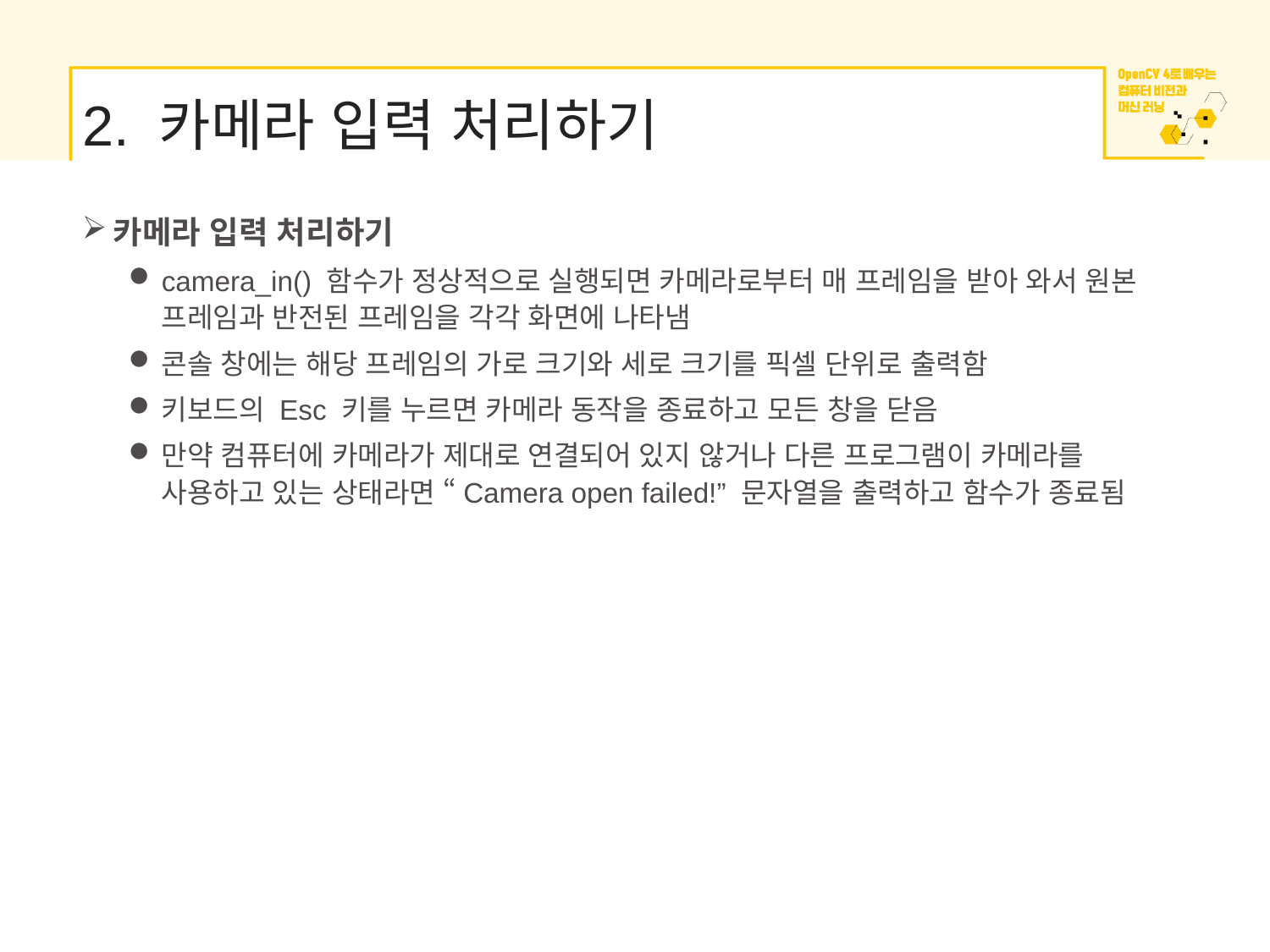

# 2. 카메라 입력 처리하기
카메라 입력 처리하기
camera_in() 함수가 정상적으로 실행되면 카메라로부터 매 프레임을 받아 와서 원본 프레임과 반전된 프레임을 각각 화면에 나타냄
콘솔 창에는 해당 프레임의 가로 크기와 세로 크기를 픽셀 단위로 출력함
키보드의 Esc 키를 누르면 카메라 동작을 종료하고 모든 창을 닫음
만약 컴퓨터에 카메라가 제대로 연결되어 있지 않거나 다른 프로그램이 카메라를 사용하고 있는 상태라면 “Camera open failed!” 문자열을 출력하고 함수가 종료됨